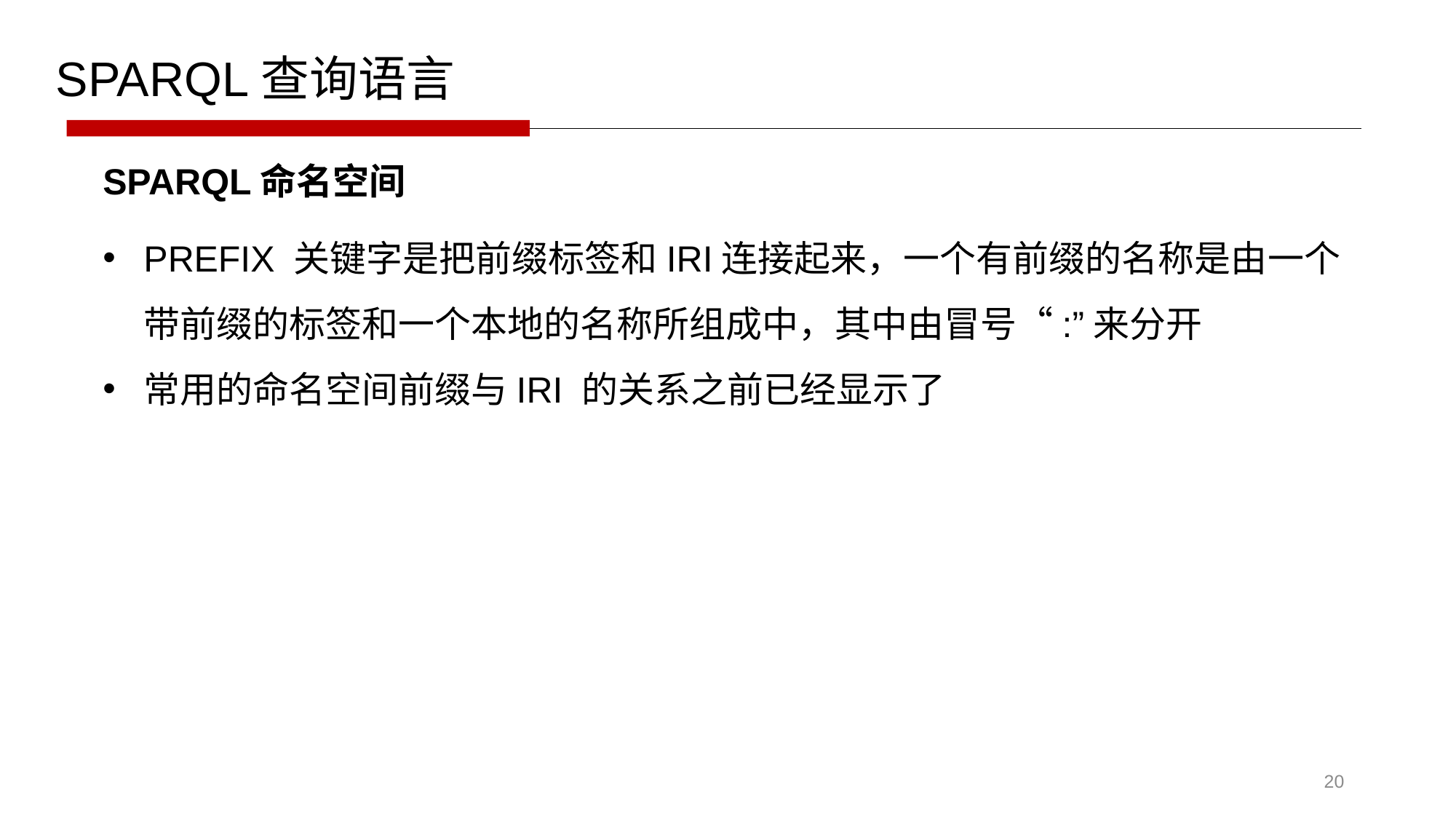

SPARQL查询语言

SPARQL命名空间
PREFIX 关键字是把前缀标签和IRI连接起来，一个有前缀的名称是由一个带前缀的标签和一个本地的名称所组成中，其中由冒号“:”来分开
常用的命名空间前缀与IRI 的关系之前已经显示了
20